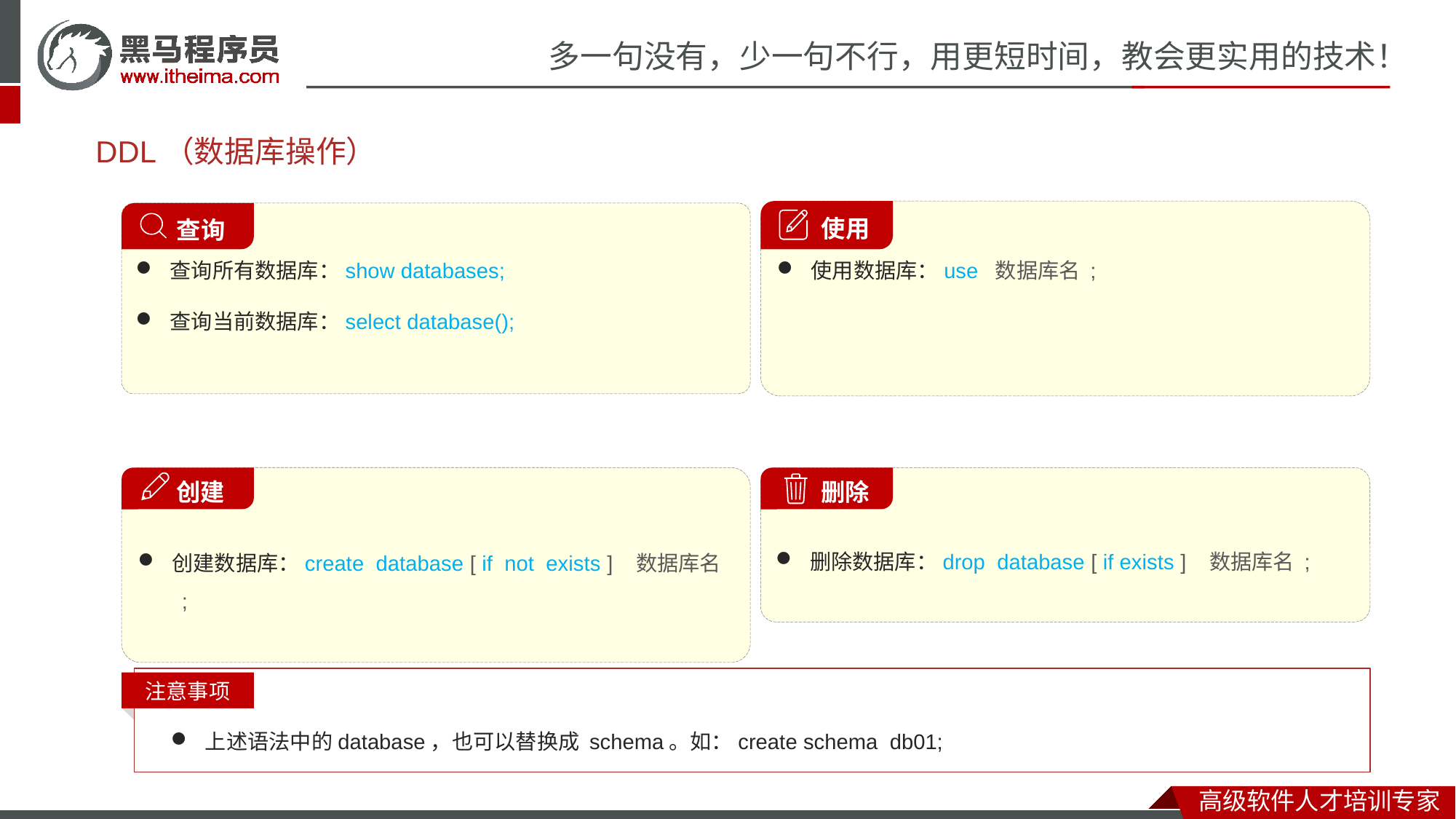

# DDL（数据库操作）

使用数据库：use  数据库名 ;

       使用

      查询

查询所有数据库：show databases;
查询当前数据库：select database();

创建数据库：create  database [ if  not  exists ]   数据库名 ;

      创建

删除数据库：drop  database [ if exists ]   数据库名 ;

       删除

注意事项

上述语法中的database，也可以替换成 schema。如：create schema  db01;